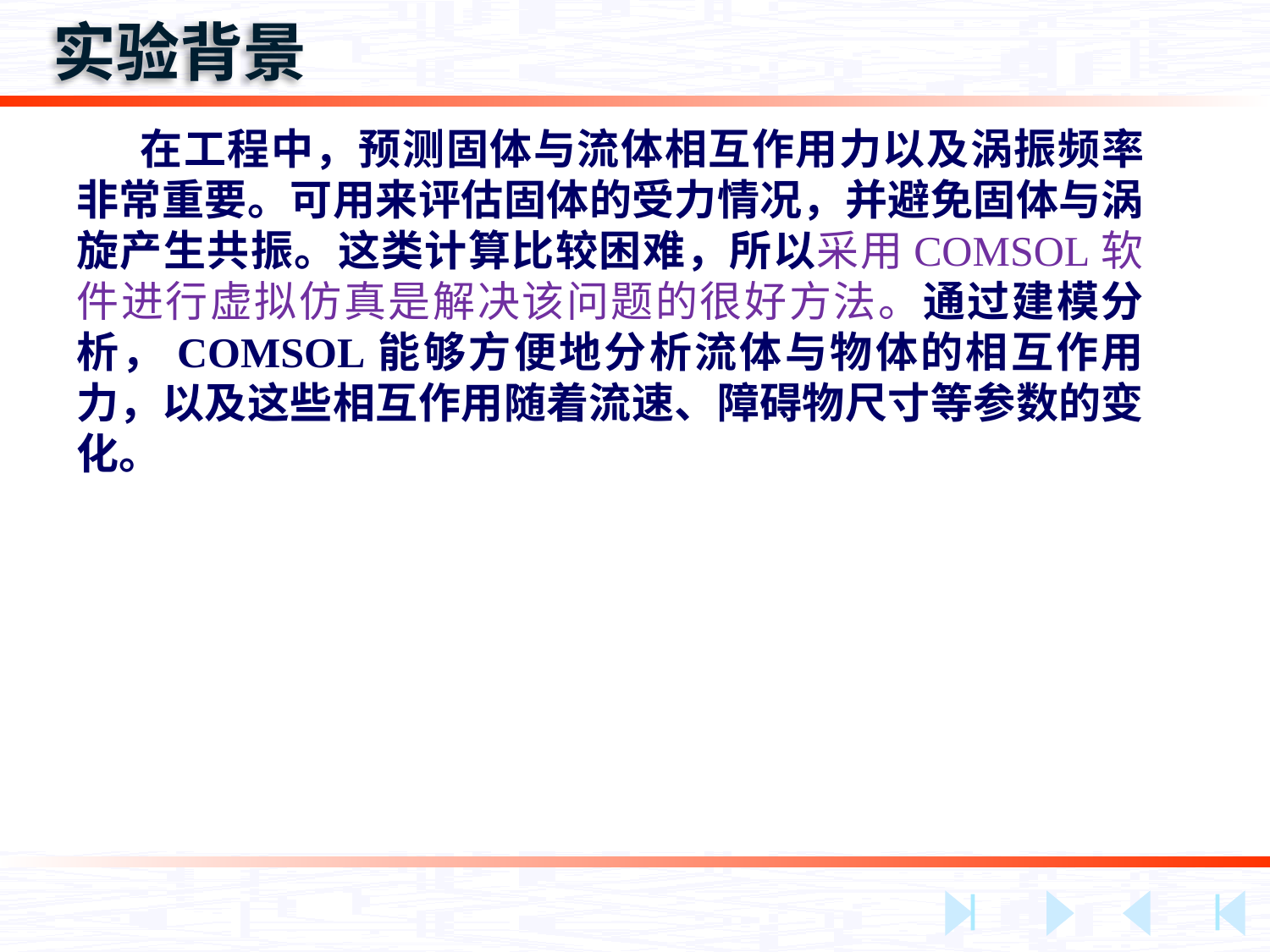

实验背景
在工程中，预测固体与流体相互作用力以及涡振频率非常重要。可用来评估固体的受力情况，并避免固体与涡旋产生共振。这类计算比较困难，所以采用COMSOL软件进行虚拟仿真是解决该问题的很好方法。通过建模分析，COMSOL能够方便地分析流体与物体的相互作用力，以及这些相互作用随着流速、障碍物尺寸等参数的变化。